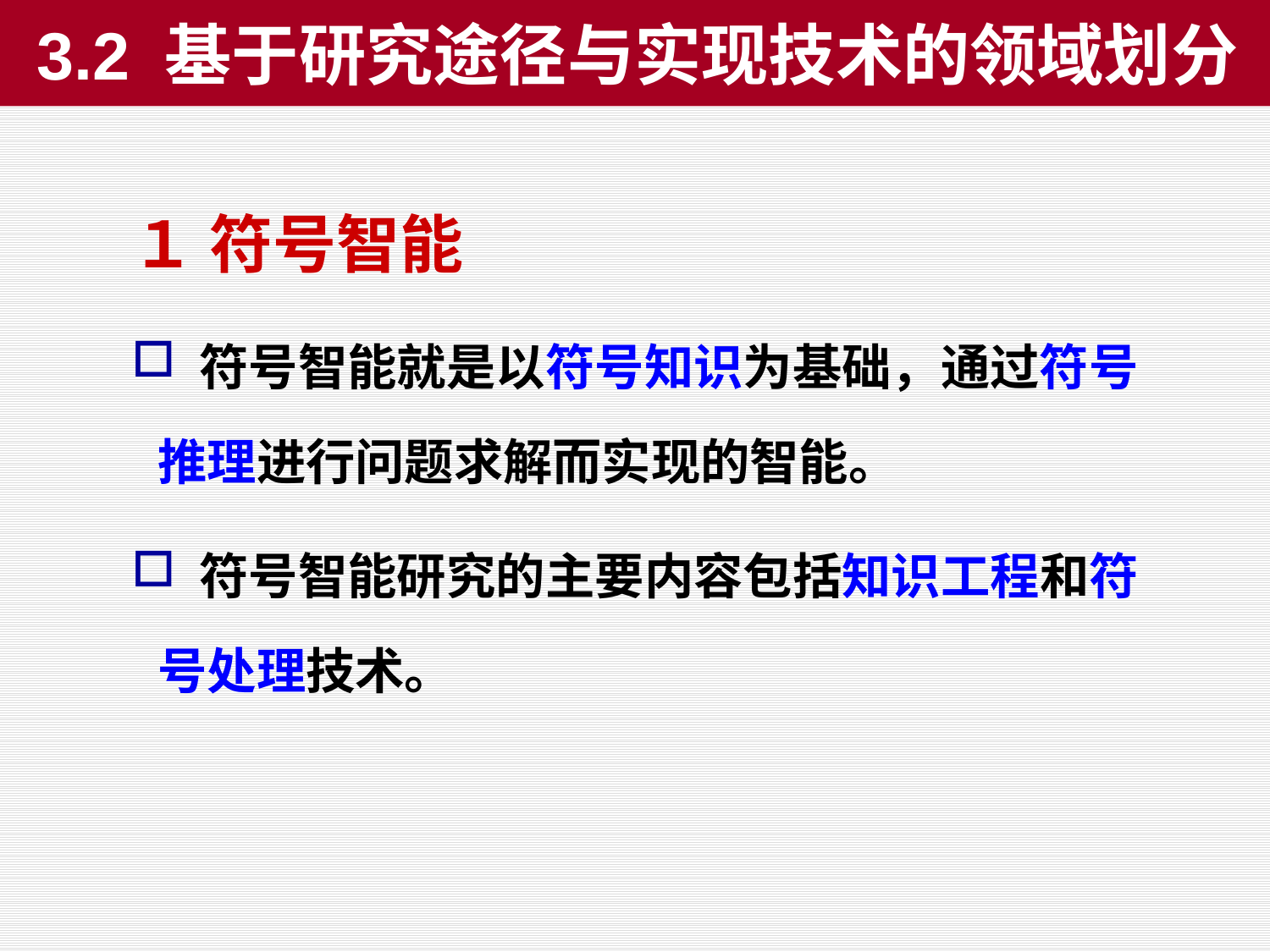

3.2 基于研究途径与实现技术的领域划分
１ 符号智能
 符号智能就是以符号知识为基础，通过符号推理进行问题求解而实现的智能。
 符号智能研究的主要内容包括知识工程和符号处理技术。